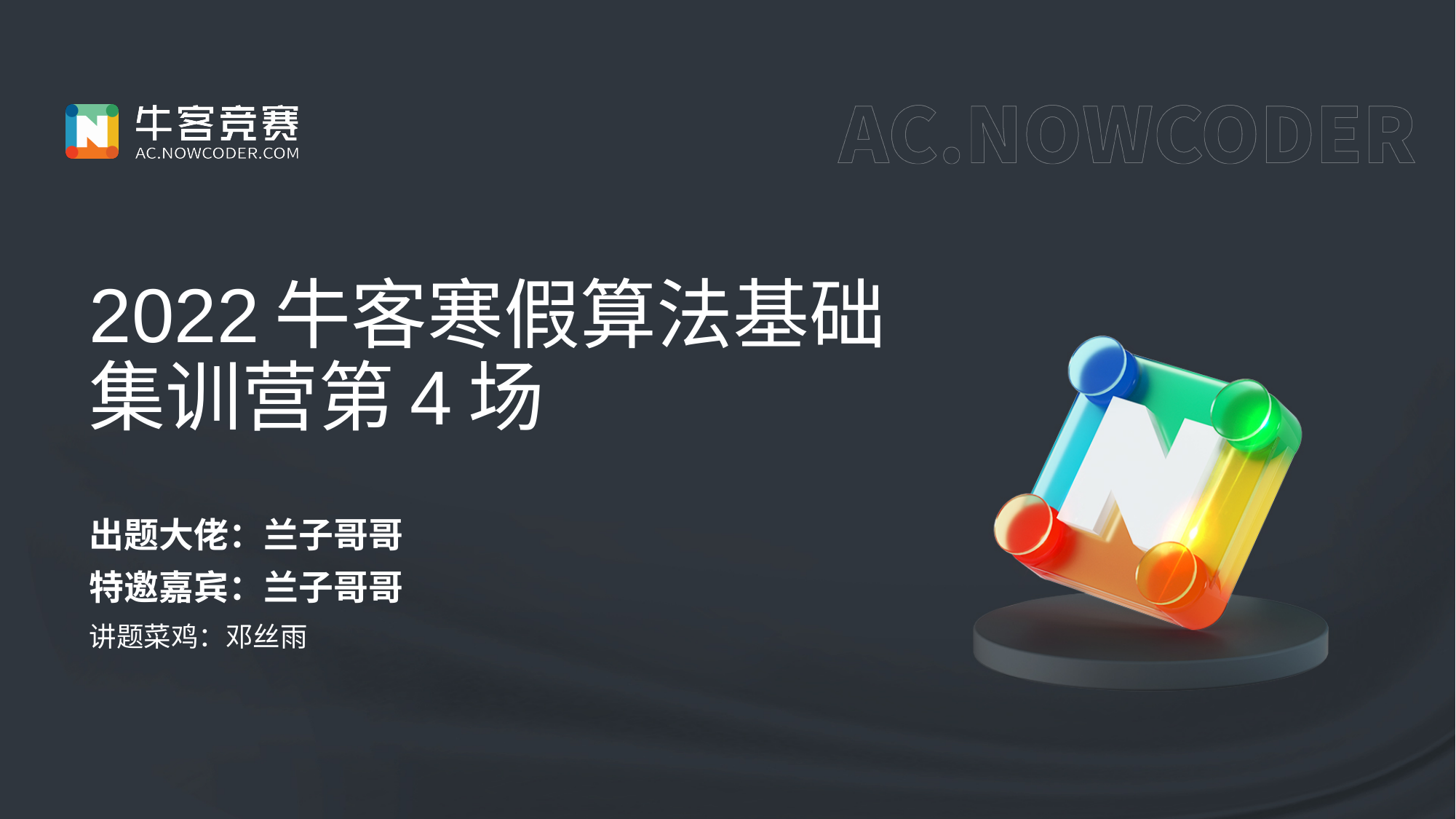

# 2022牛客寒假算法基础集训营第4场
出题大佬：兰子哥哥
特邀嘉宾：兰子哥哥
讲题菜鸡：邓丝雨